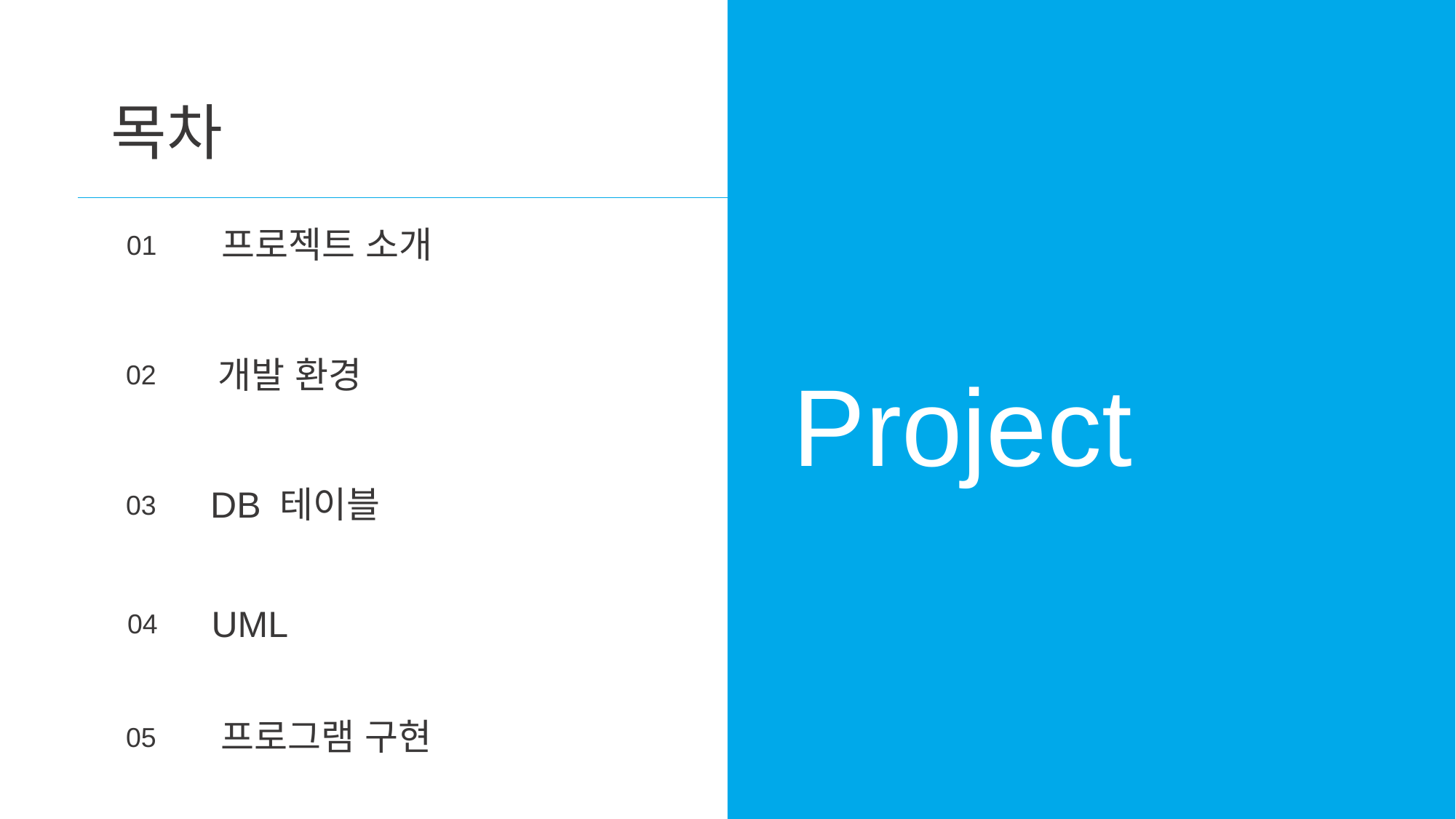

목차
프로젝트 소개
01
개발 환경
02
Project
DB 테이블
03
UML
04
프로그램 구현
05